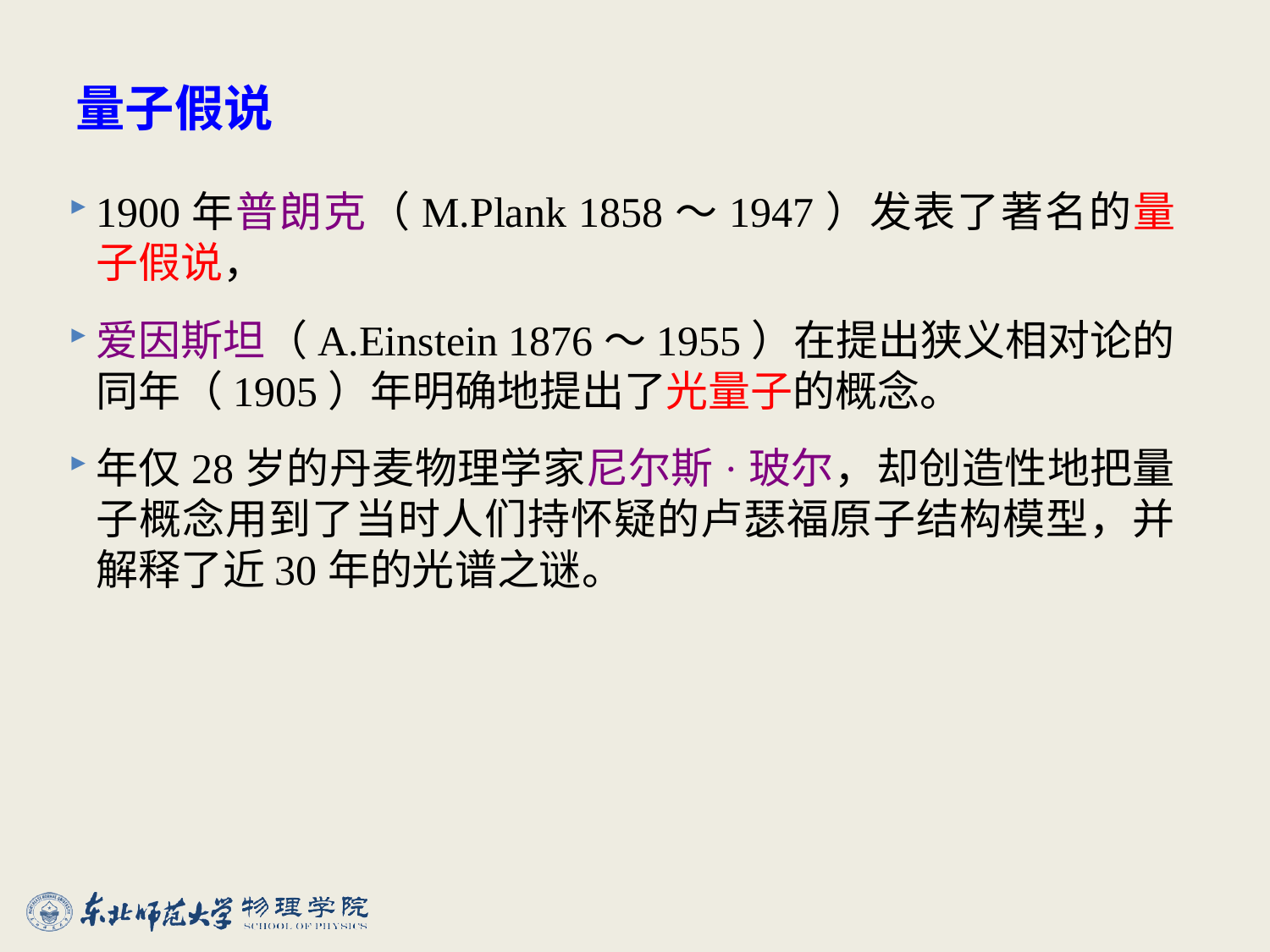

# 量子假说
1900年普朗克（M.Plank 1858～1947）发表了著名的量子假说，
爱因斯坦（A.Einstein 1876～1955）在提出狭义相对论的同年（1905）年明确地提出了光量子的概念。
年仅28岁的丹麦物理学家尼尔斯·玻尔，却创造性地把量子概念用到了当时人们持怀疑的卢瑟福原子结构模型，并解释了近30年的光谱之谜。